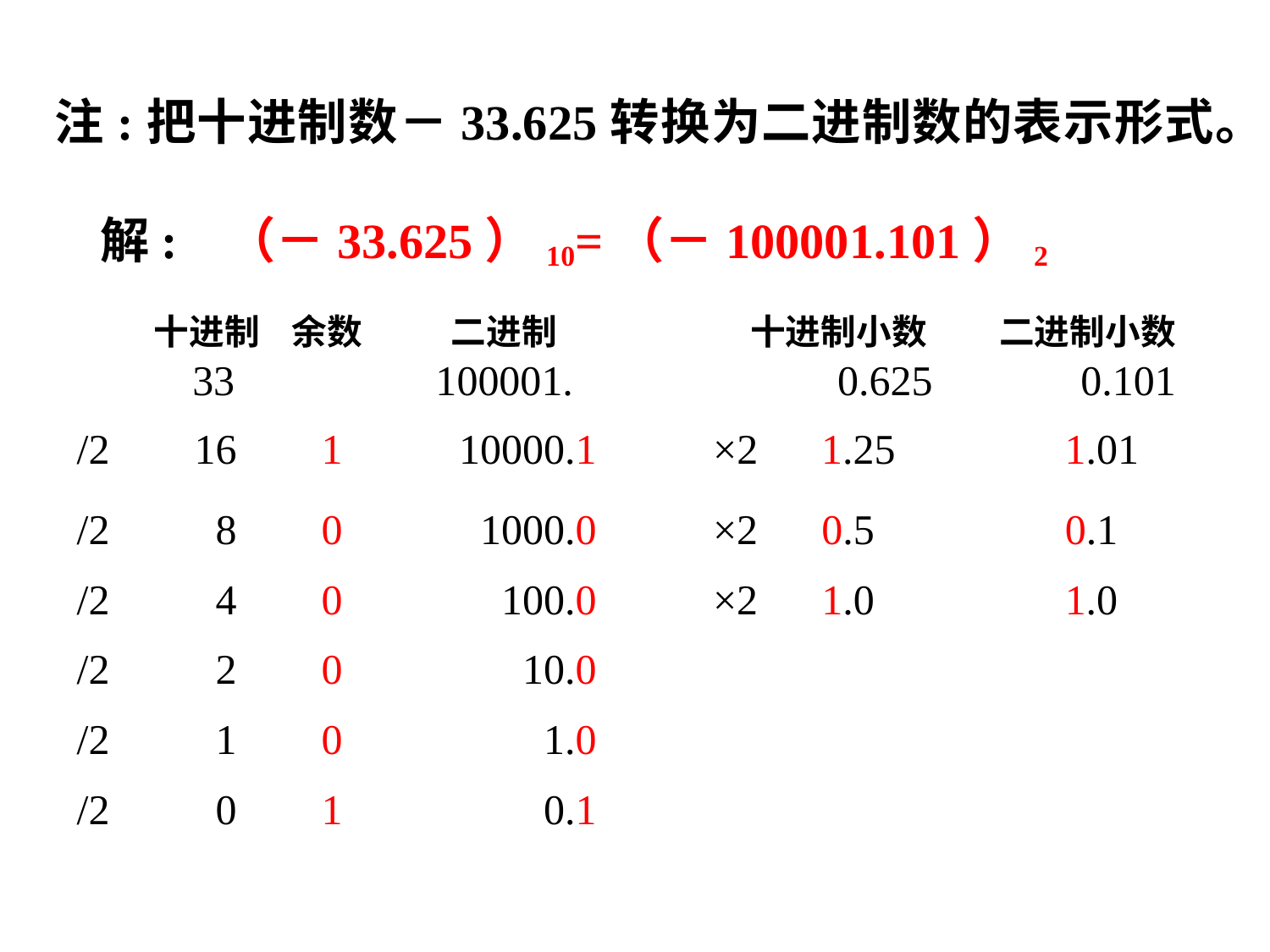

注:把十进制数－33.625转换为二进制数的表示形式。

   解:   （－33.625）10=（－100001.101）2
      十进制    余数           二进制                        十进制小数         二进制小数
          33                   100001.                         0.625              0.101
/2        16        1           10000.1           ×2      1.25                1.01
/2          8        0             1000.0           ×2      0.5                  0.1
/2          4        0               100.0           ×2      1.0                  1.0
/2          2        0                 10.0
/2          1        0                   1.0
/2          0        1                   0.1